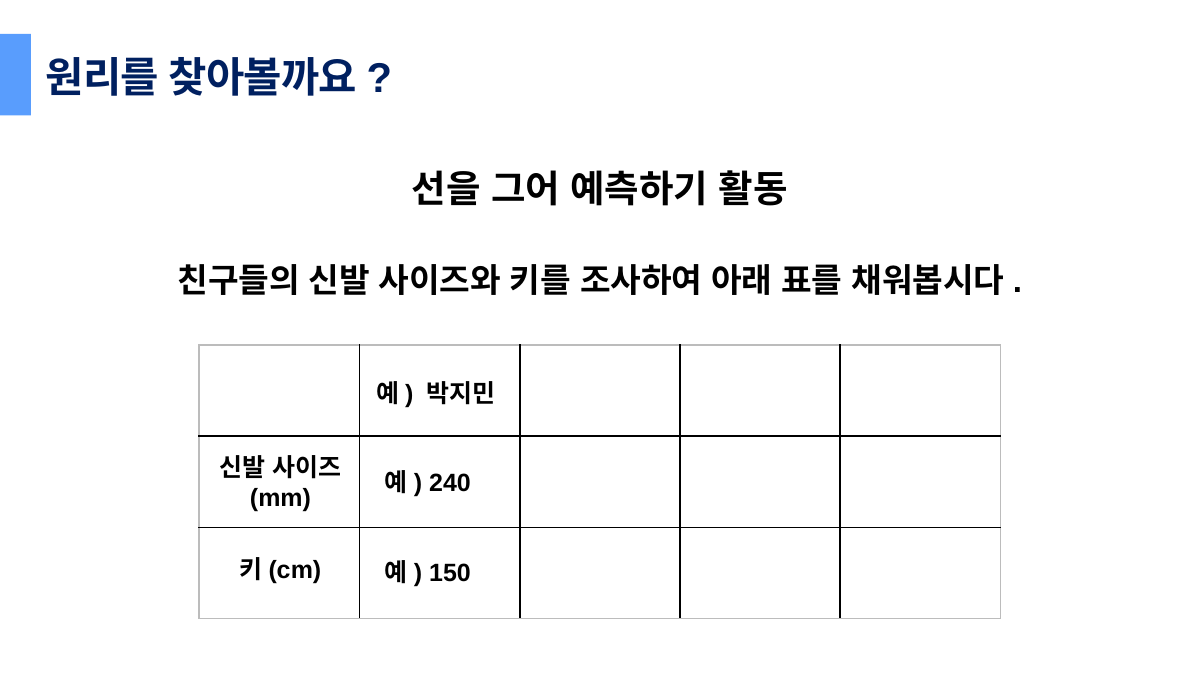

원리를 찾아볼까요?
선을 그어 예측하기 활동
친구들의 신발 사이즈와 키를 조사하여 아래 표를 채워봅시다.
|  |  |  |  |  |
| --- | --- | --- | --- | --- |
|  |  |  |  |  |
|  |  |  |  |  |
예) 박지민
신발 사이즈
(mm)
예) 240
키(cm)
예) 150